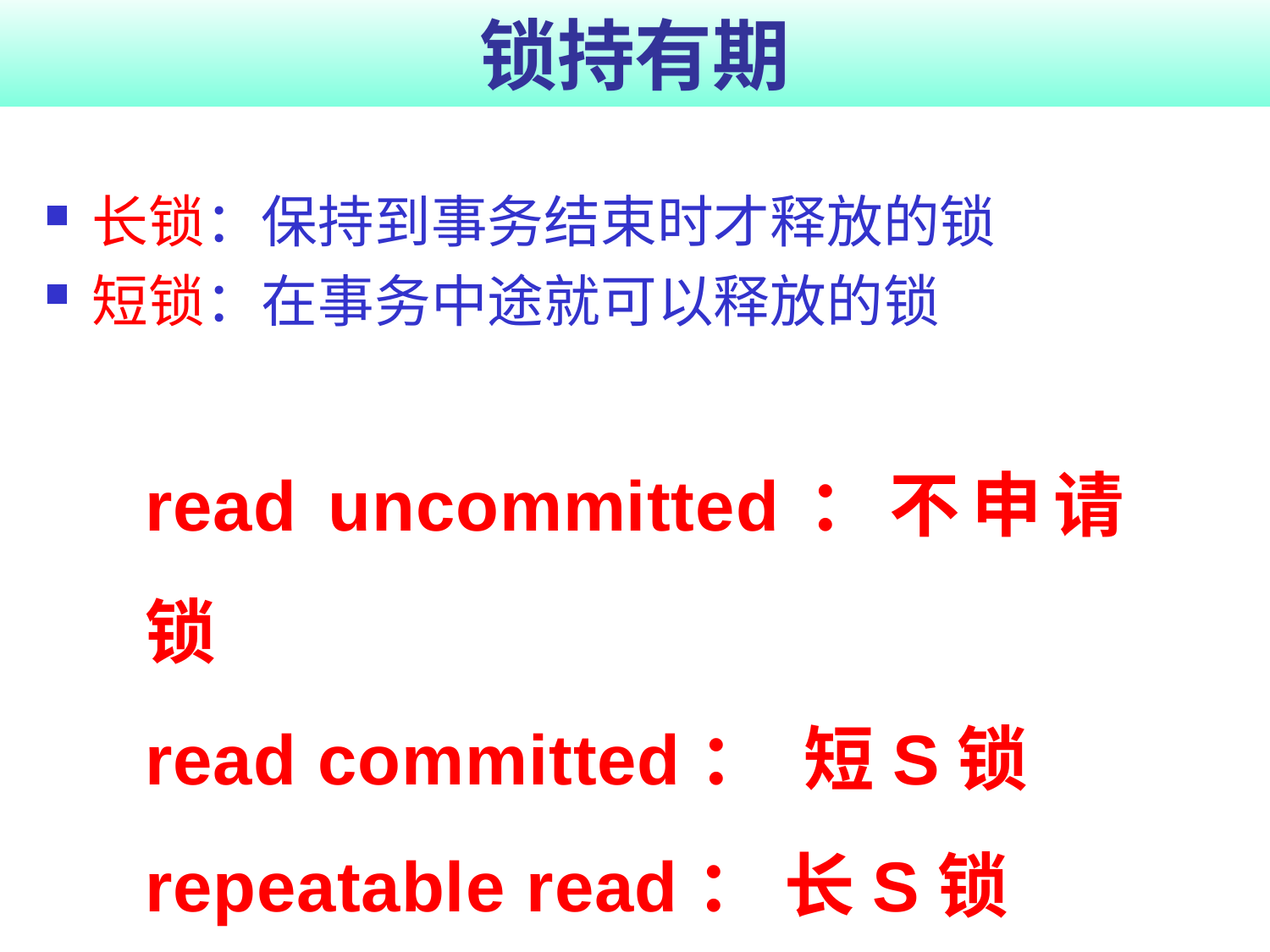

# 锁持有期
长锁：保持到事务结束时才释放的锁
短锁：在事务中途就可以释放的锁
read uncommitted：不申请锁
read committed：  短S锁
repeatable read： 长S锁